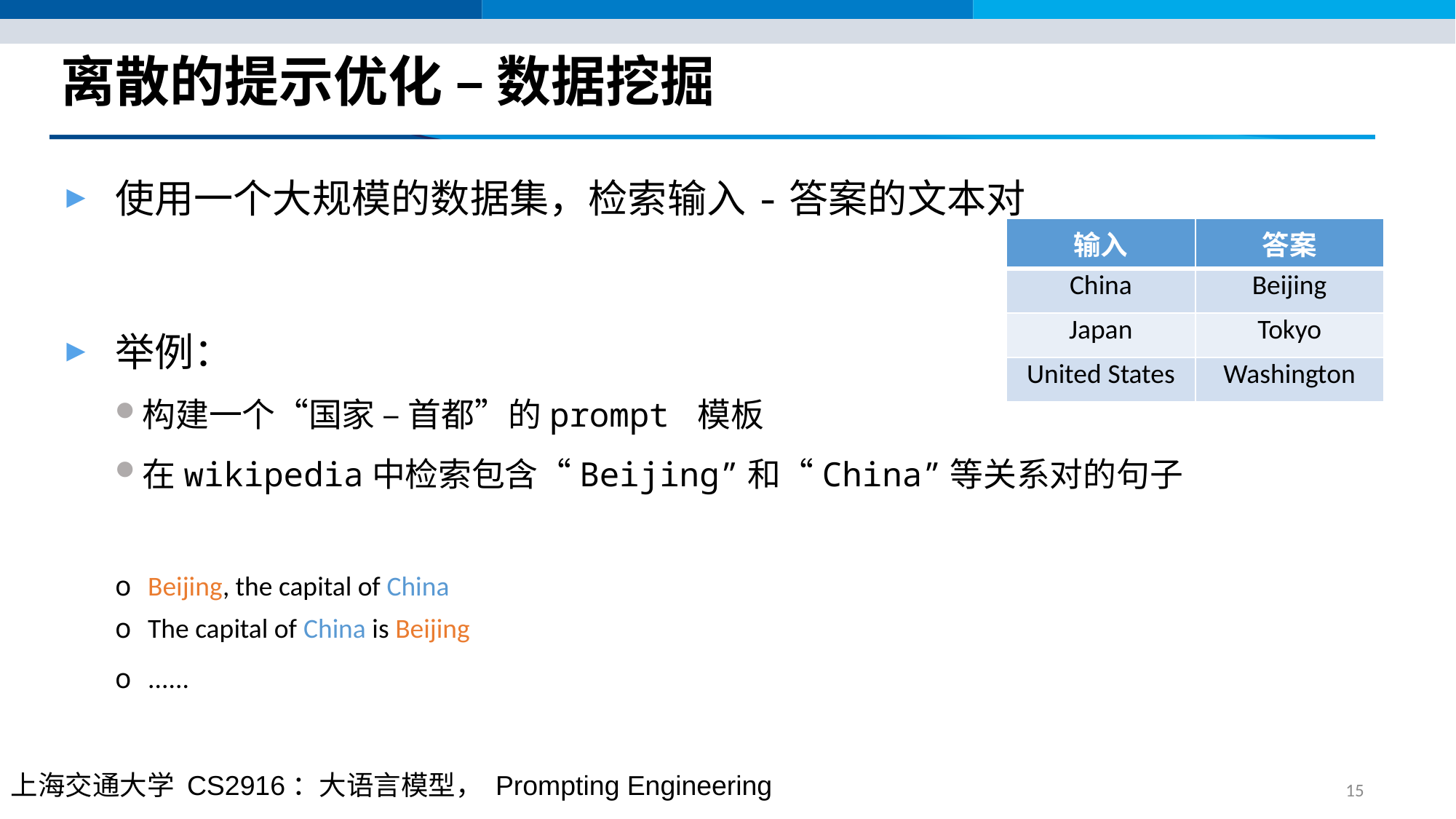

# 离散的提示优化 – 数据挖掘
使用一个大规模的数据集，检索输入-答案的文本对

举例：
构建一个“国家 – 首都”的prompt 模板
在wikipedia中检索包含“Beijing”和“China”等关系对的句子

o Beijing, the capital of China
o The capital of China is Beijing
o ......

| 输入 | 答案 |
| --- | --- |
| China | Beijing |
| Japan | Tokyo |
| United States | Washington |
上海交通大学 CS2916：大语言模型， Prompting Engineering
15